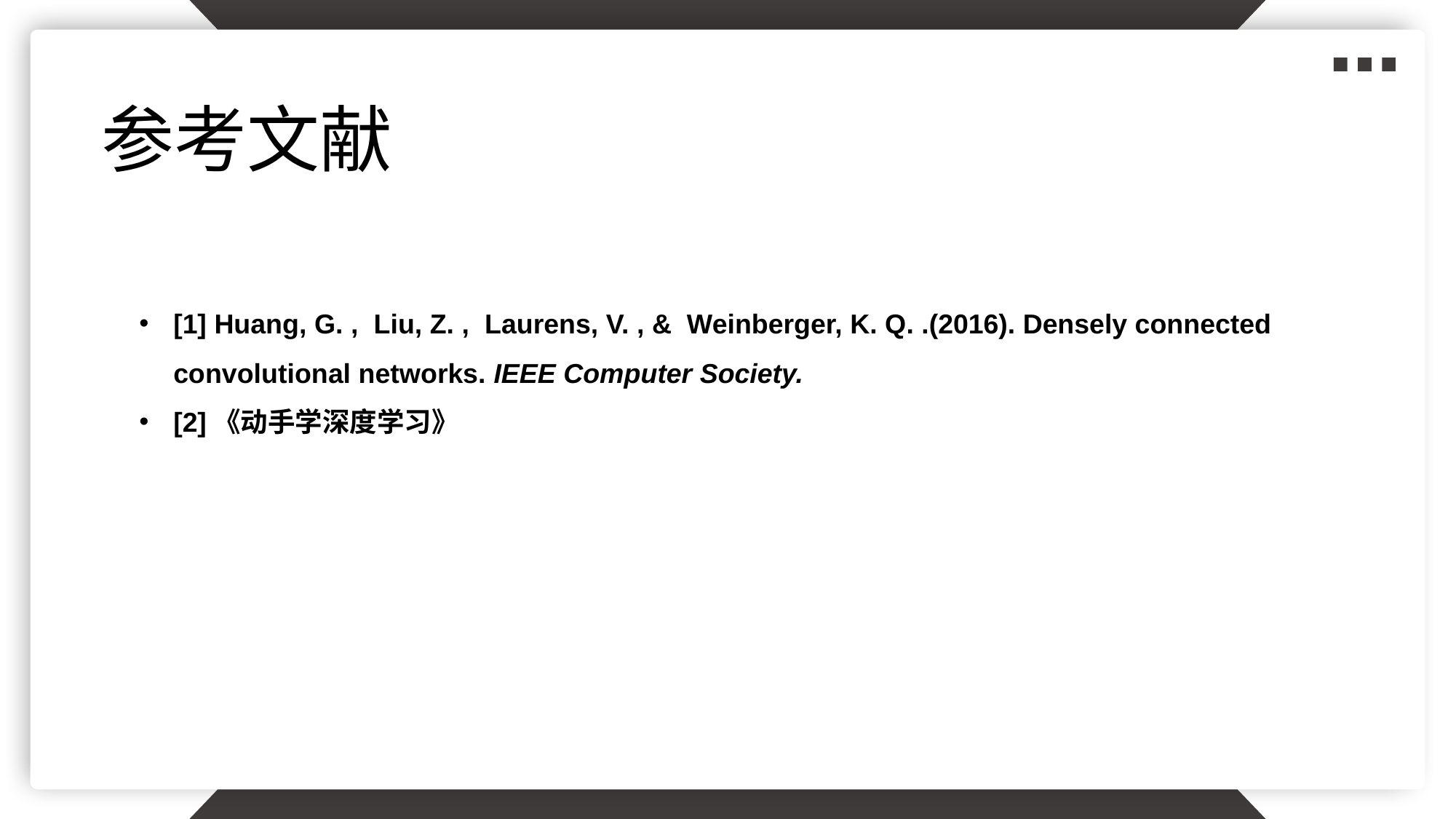

参考文献

[1] Huang, G. ,  Liu, Z. ,  Laurens, V. , &  Weinberger, K. Q. .(2016). Densely connected convolutional networks. IEEE Computer Society.
[2]《动手学深度学习》